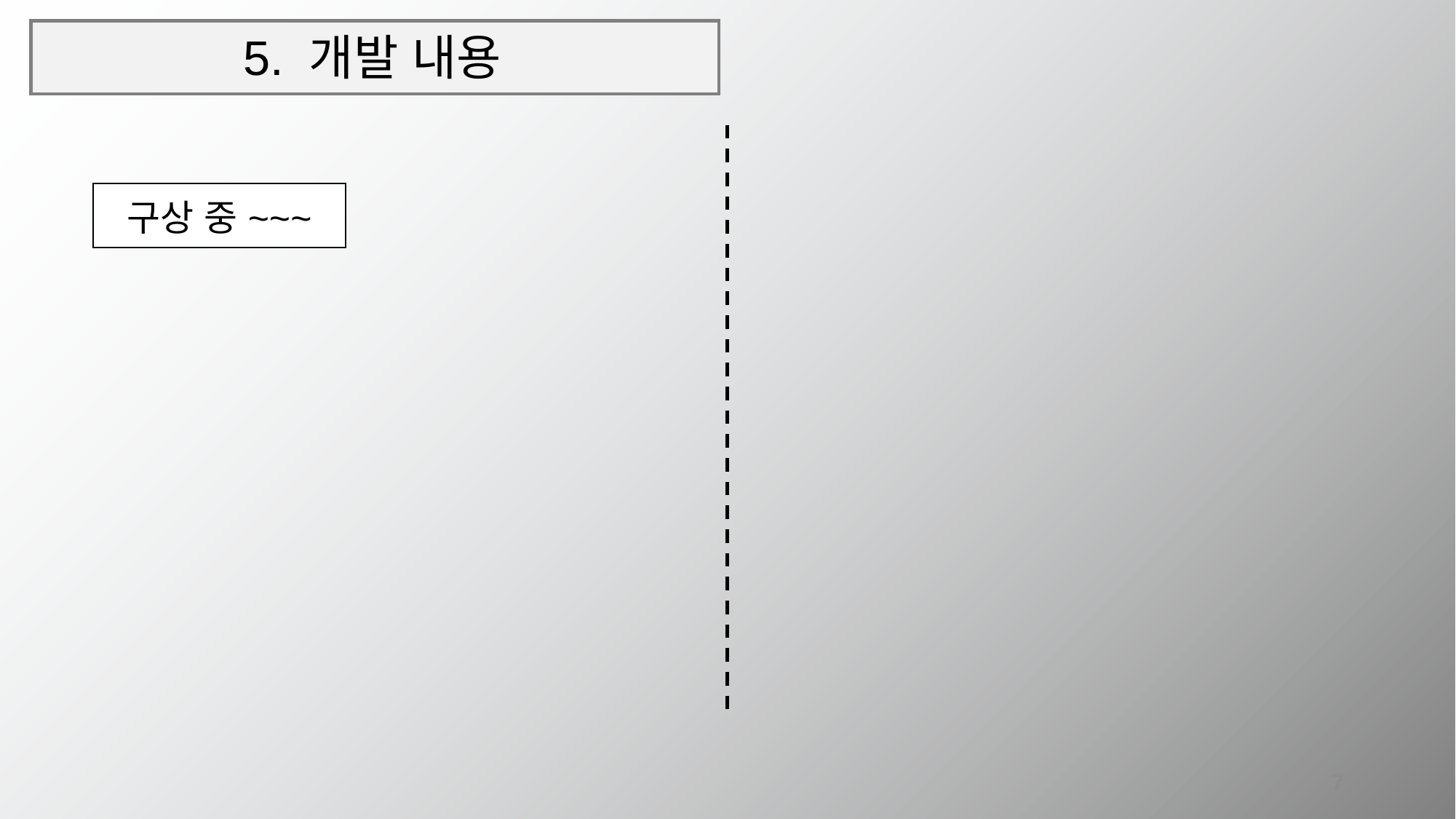

# 5. 개발 내용
| 구상 중~~~ |
| --- |
7